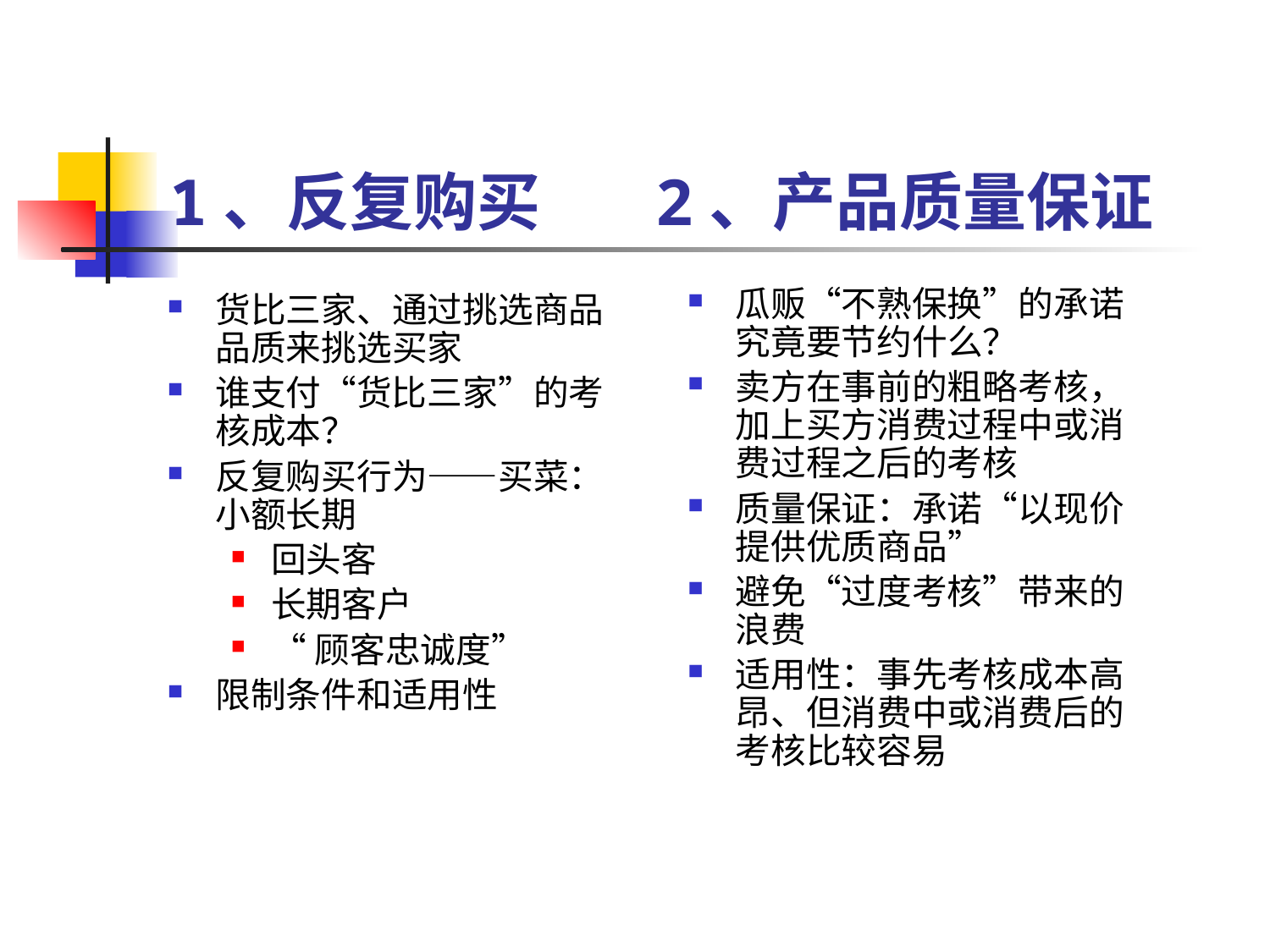

# 1、反复购买
2、产品质量保证
瓜贩“不熟保换”的承诺究竟要节约什么？
卖方在事前的粗略考核，加上买方消费过程中或消费过程之后的考核
质量保证：承诺“以现价提供优质商品”
避免“过度考核”带来的浪费
适用性：事先考核成本高昂、但消费中或消费后的考核比较容易
货比三家、通过挑选商品品质来挑选买家
谁支付“货比三家”的考核成本？
反复购买行为——买菜：小额长期
回头客
长期客户
“顾客忠诚度”
限制条件和适用性